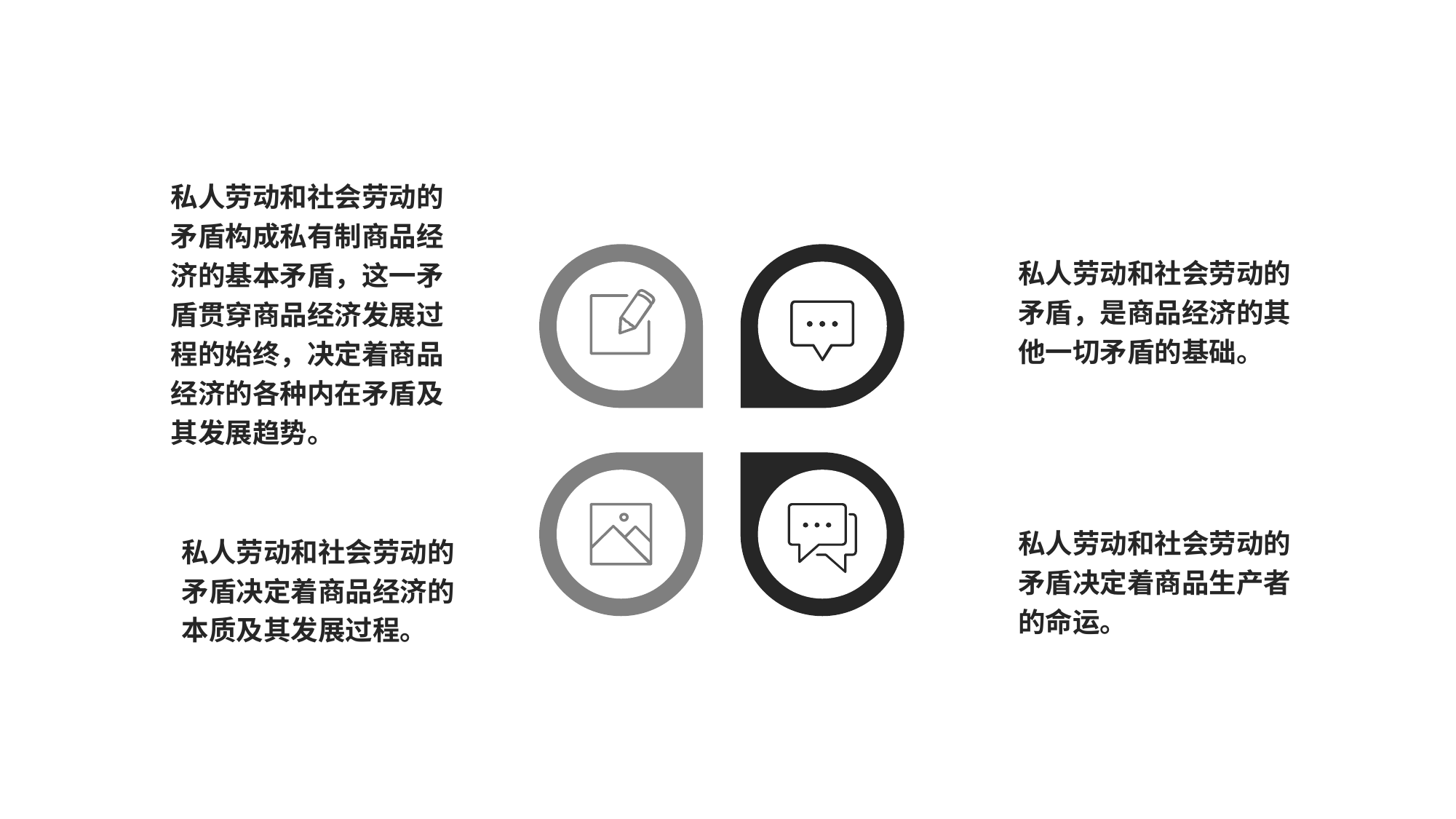

私人劳动和社会劳动的矛盾构成私有制商品经济的基本矛盾，这一矛盾贯穿商品经济发展过程的始终，决定着商品经济的各种内在矛盾及其发展趋势。
私人劳动和社会劳动的矛盾，是商品经济的其他一切矛盾的基础。

私人劳动和社会劳动的矛盾决定着商品生产者的命运。
私人劳动和社会劳动的矛盾决定着商品经济的本质及其发展过程。